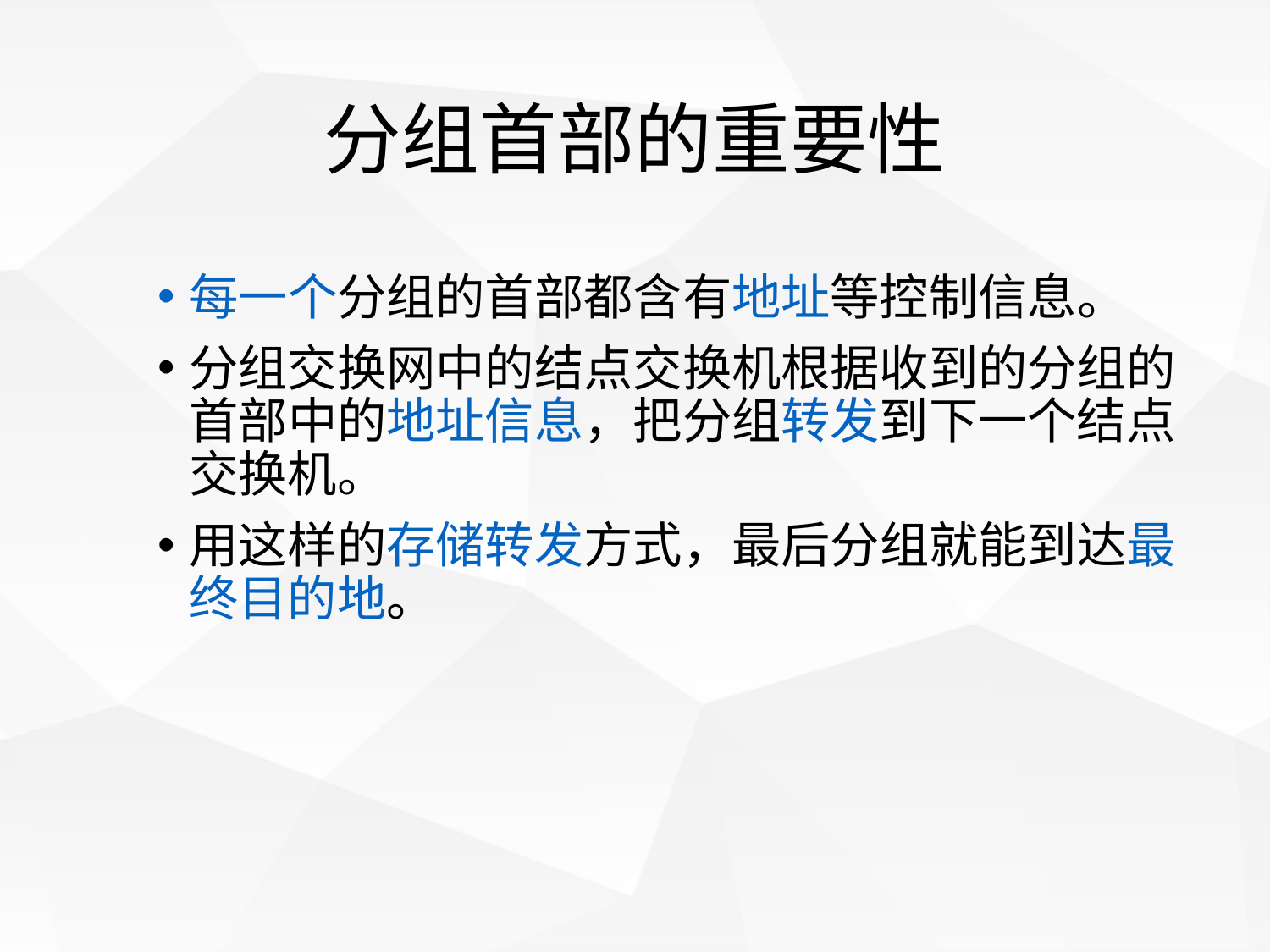

# 分组首部的重要性
每一个分组的首部都含有地址等控制信息。
分组交换网中的结点交换机根据收到的分组的首部中的地址信息，把分组转发到下一个结点交换机。
用这样的存储转发方式，最后分组就能到达最终目的地。